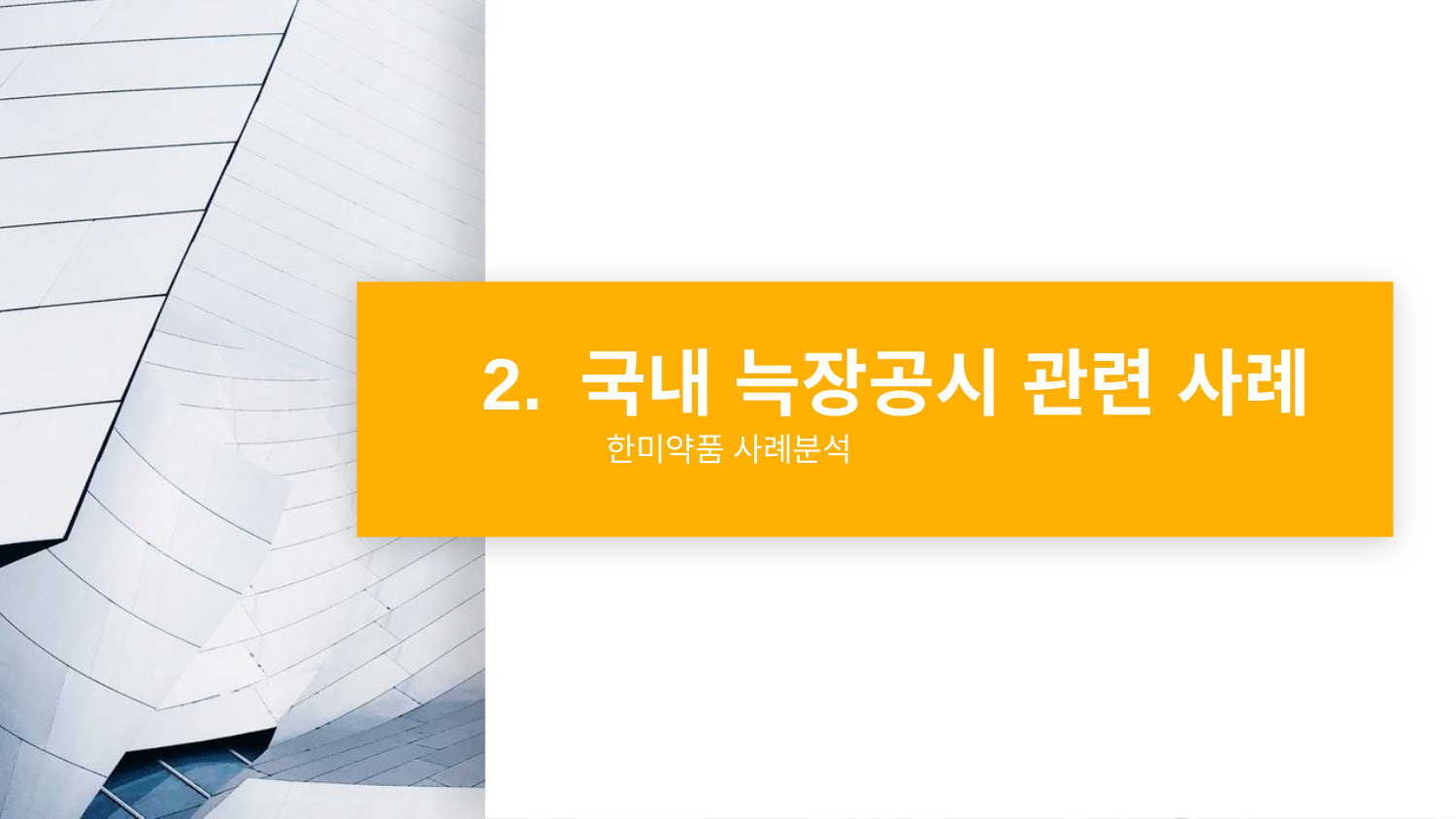

# 2. 국내 늑장공시 관련 사례
             한미약품 사례분석